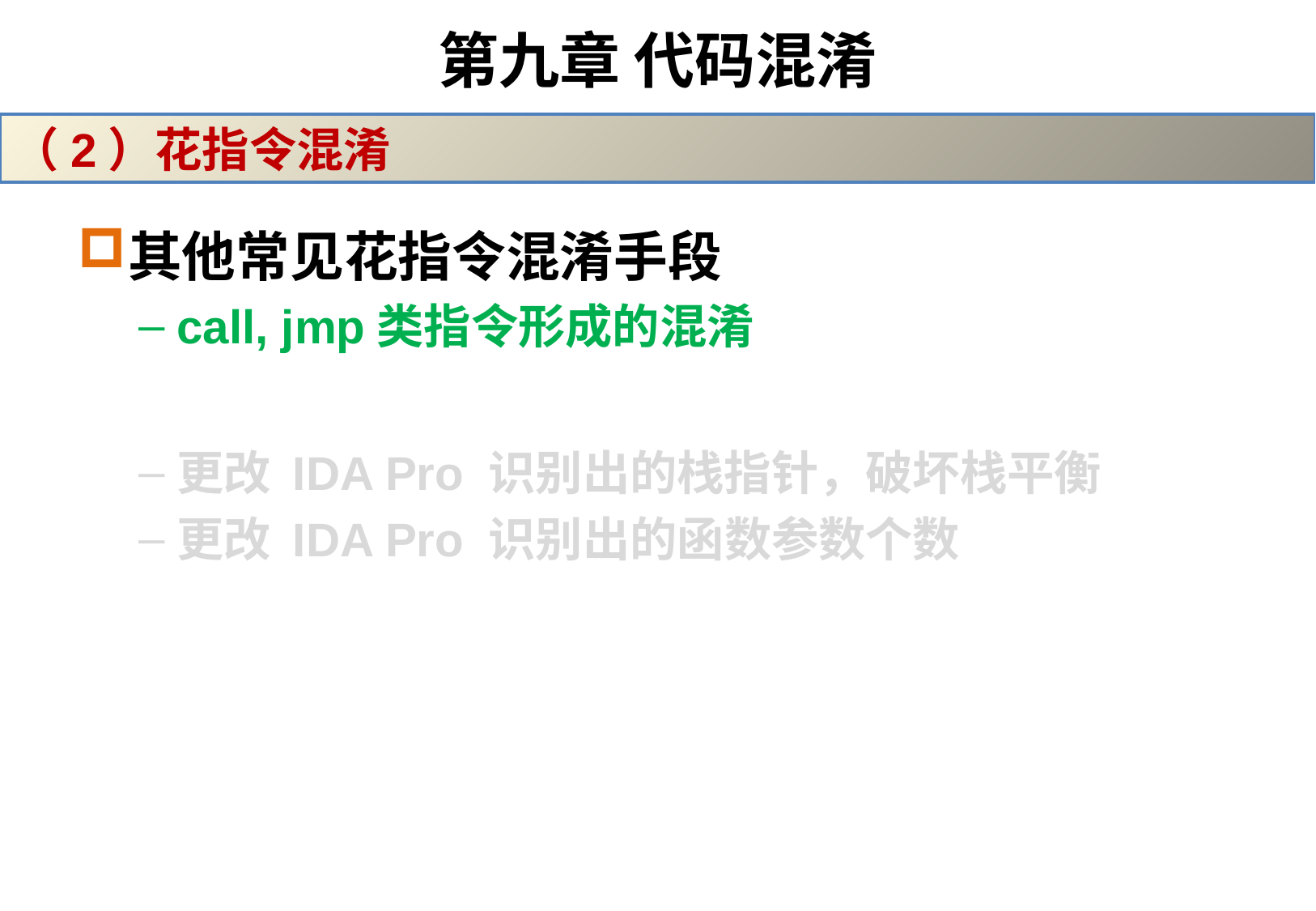

# 第九章 代码混淆
（2）花指令混淆
其他常见花指令混淆手段
call, jmp类指令形成的混淆

更改 IDA Pro 识别出的栈指针，破坏栈平衡
更改 IDA Pro 识别出的函数参数个数